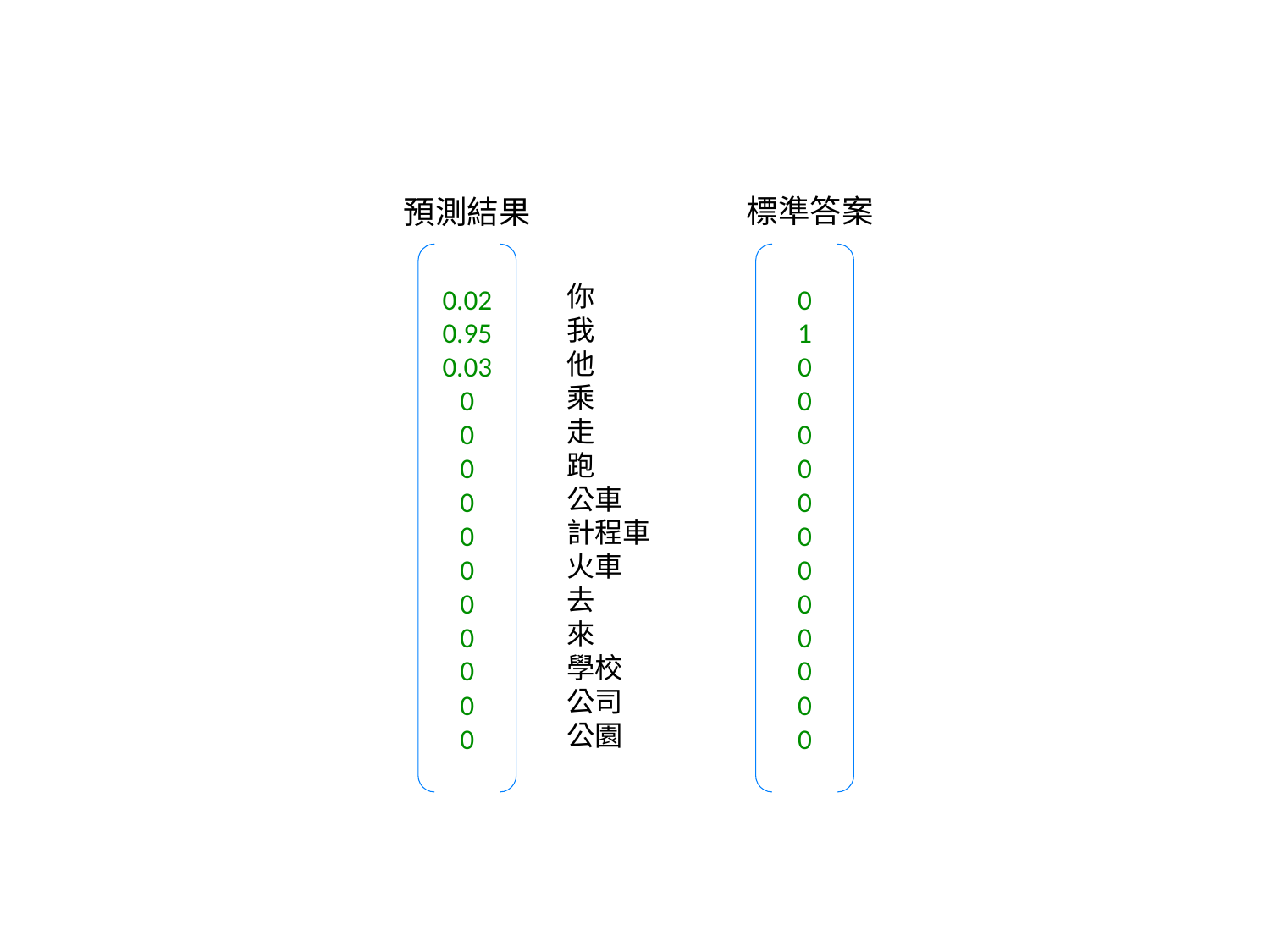

標準答案
預測結果
0.02
0.95
0.03
0
0
0
0
0
0
0
0
0
0
0
你
我
他
乘
走
跑
公車
計程車
火車
去
來
學校
公司
公園
0
1
0
0
0
0
0
0
0
0
0
0
0
0